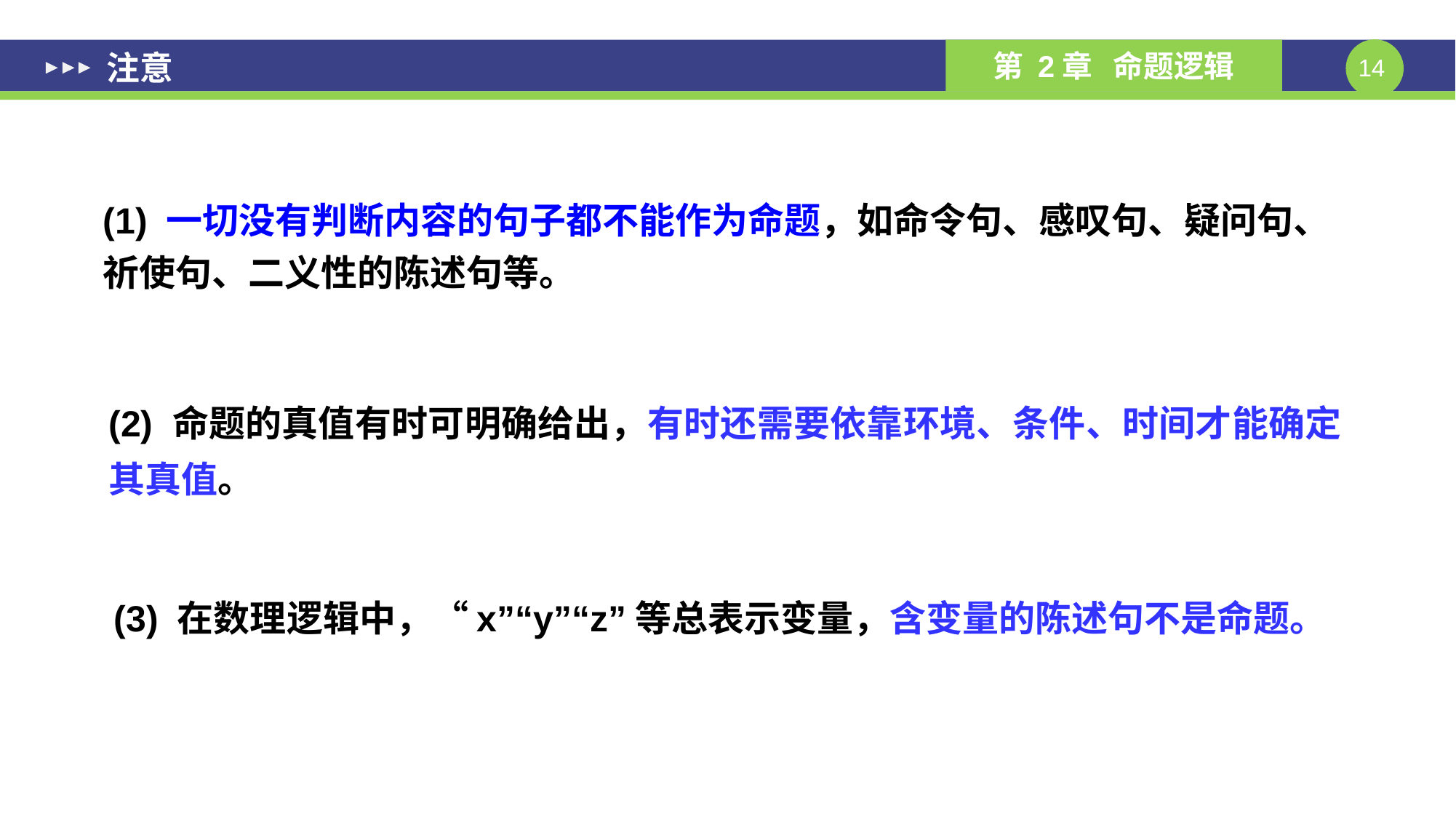

注意
(1) 一切没有判断内容的句子都不能作为命题，如命令句、感叹句、疑问句、祈使句、二义性的陈述句等。
(2) 命题的真值有时可明确给出，有时还需要依靠环境、条件、时间才能确定其真值。
(3) 在数理逻辑中，“x”“y”“z”等总表示变量，含变量的陈述句不是命题。